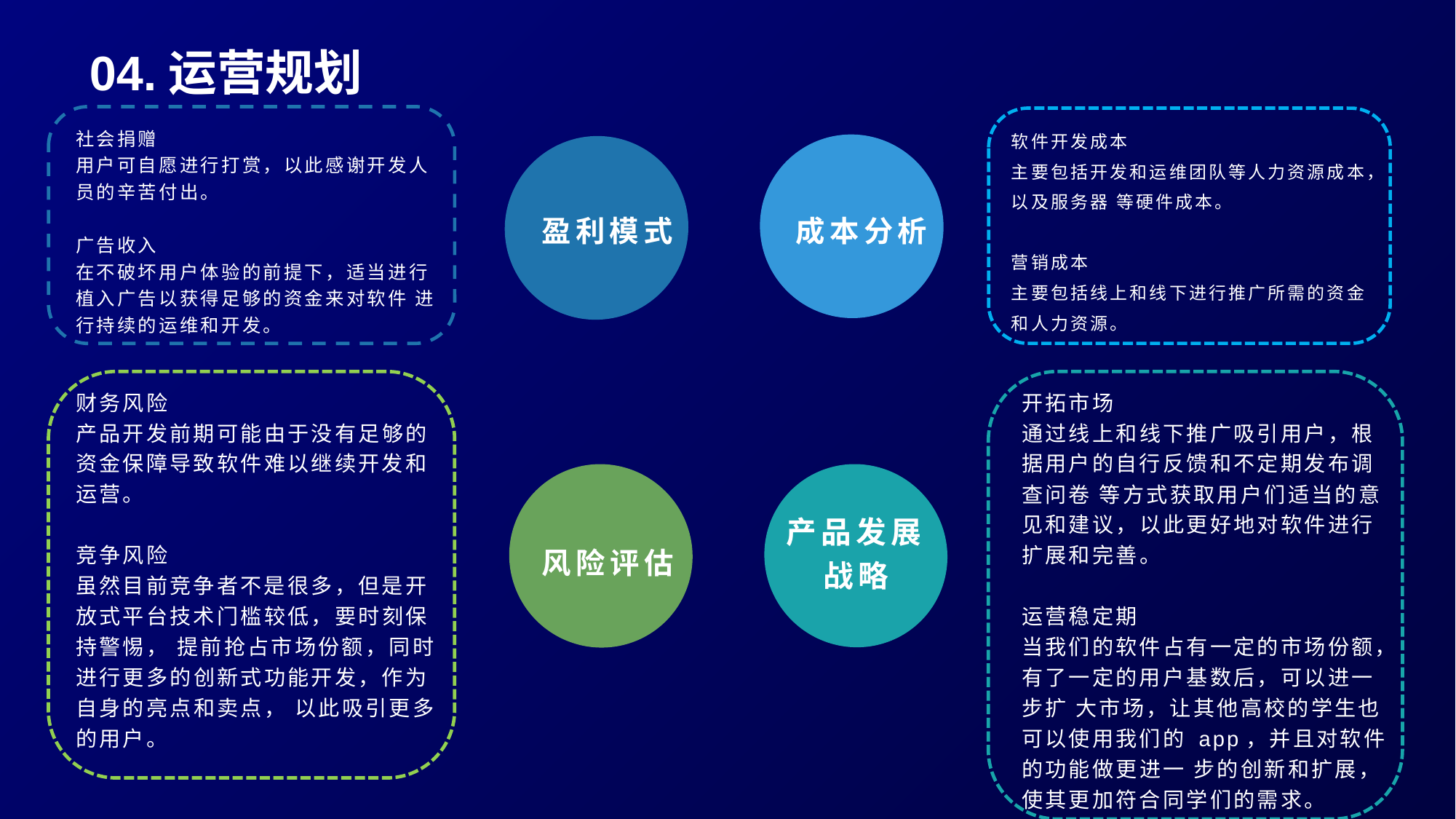

04.运营规划

软件开发成本
主要包括开发和运维团队等人力资源成本，以及服务器 等硬件成本。
营销成本
主要包括线上和线下进行推广所需的资金和人力资源。
社会捐赠
用户可自愿进行打赏，以此感谢开发人员的辛苦付出。
广告收入
在不破坏用户体验的前提下，适当进行植入广告以获得足够的资金来对软件 进行持续的运维和开发。

成本分析
盈利模式

财务风险
产品开发前期可能由于没有足够的资金保障导致软件难以继续开发和运营。
竞争风险
虽然目前竞争者不是很多，但是开放式平台技术门槛较低，要时刻保持警惕， 提前抢占市场份额，同时进行更多的创新式功能开发，作为自身的亮点和卖点， 以此吸引更多的用户。
开拓市场
通过线上和线下推广吸引用户，根据用户的自行反馈和不定期发布调查问卷 等方式获取用户们适当的意见和建议，以此更好地对软件进行扩展和完善。

运营稳定期
当我们的软件占有一定的市场份额，有了一定的用户基数后，可以进一步扩 大市场，让其他高校的学生也可以使用我们的 app，并且对软件的功能做更进一 步的创新和扩展，使其更加符合同学们的需求。

风险评估
产品发展战略